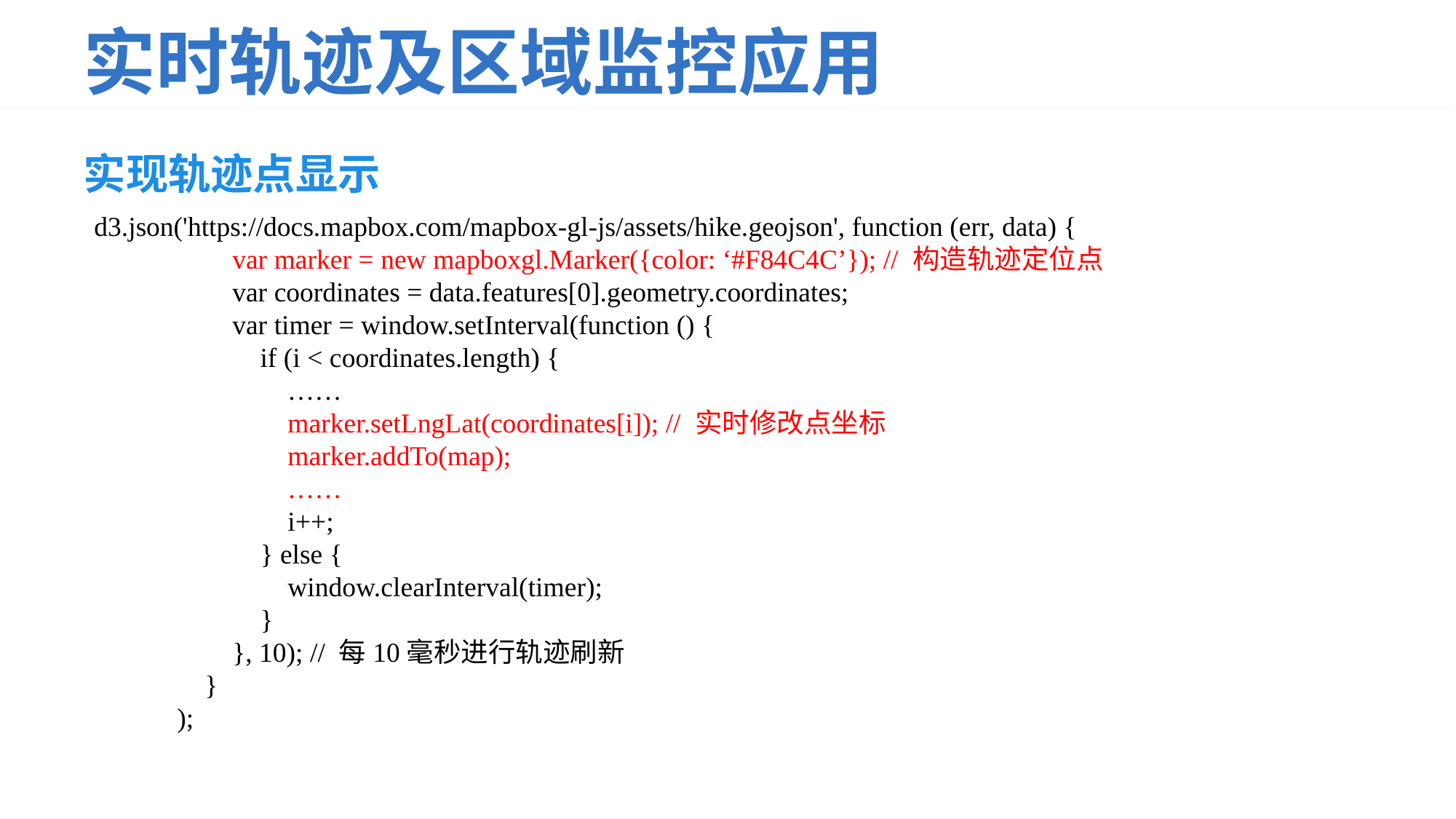

# 实时轨迹及区域监控应用
实现轨迹点显示

d3.json('https://docs.mapbox.com/mapbox-gl-js/assets/hike.geojson', function (err, data) {
                    var marker = new mapboxgl.Marker({color: ‘#F84C4C’}); // 构造轨迹定位点
                    var coordinates = data.features[0].geometry.coordinates;
                    var timer = window.setInterval(function () {
                        if (i < coordinates.length) {
                            ……
                            marker.setLngLat(coordinates[i]); // 实时修改点坐标
                            marker.addTo(map);
                            ……
                            i++;
                        } else {
                            window.clearInterval(timer);
                        }
                    }, 10); // 每10毫秒进行轨迹刷新
                }
            );